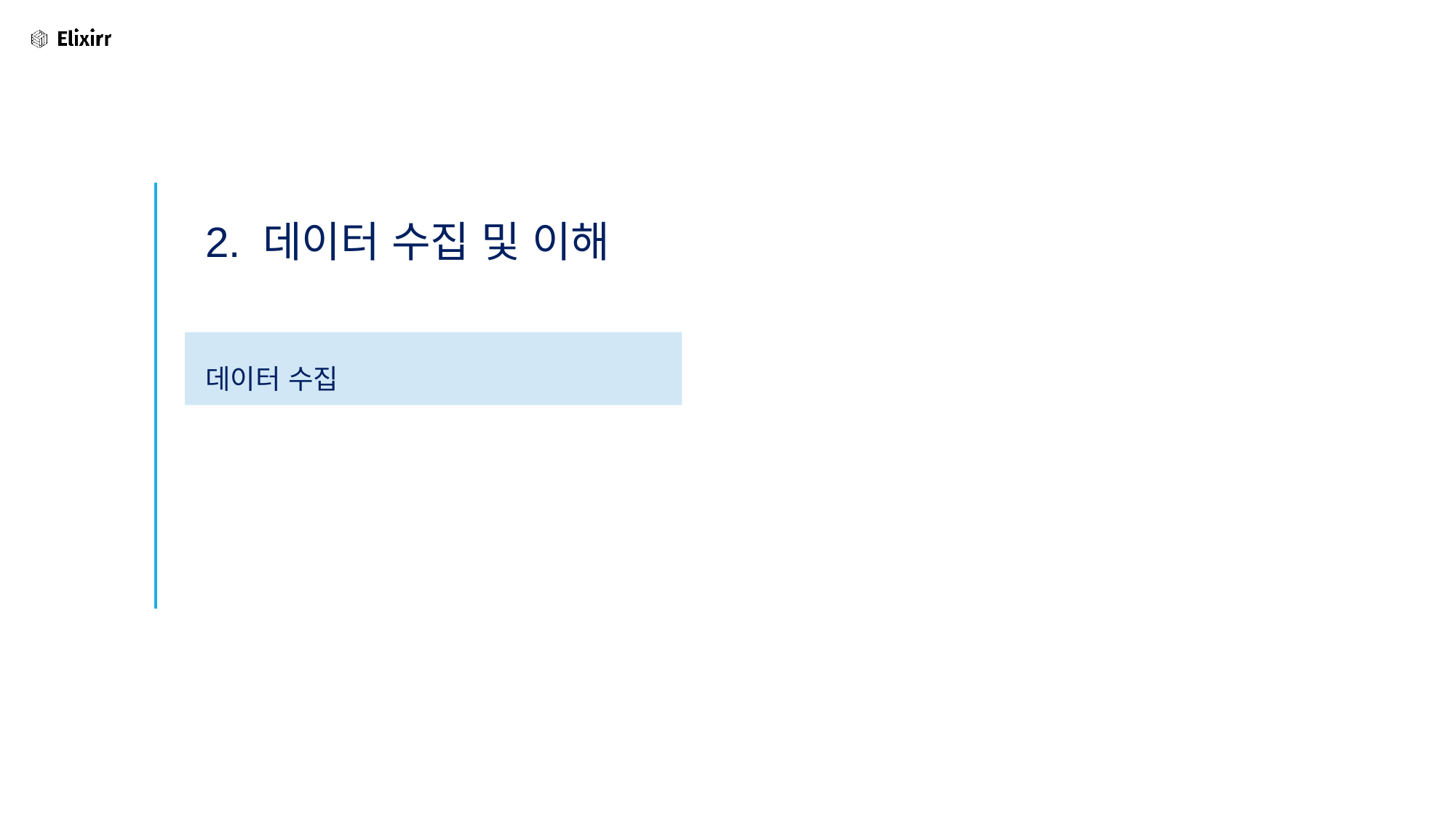

# 2. 데이터 수집 및 이해
데이터 수집